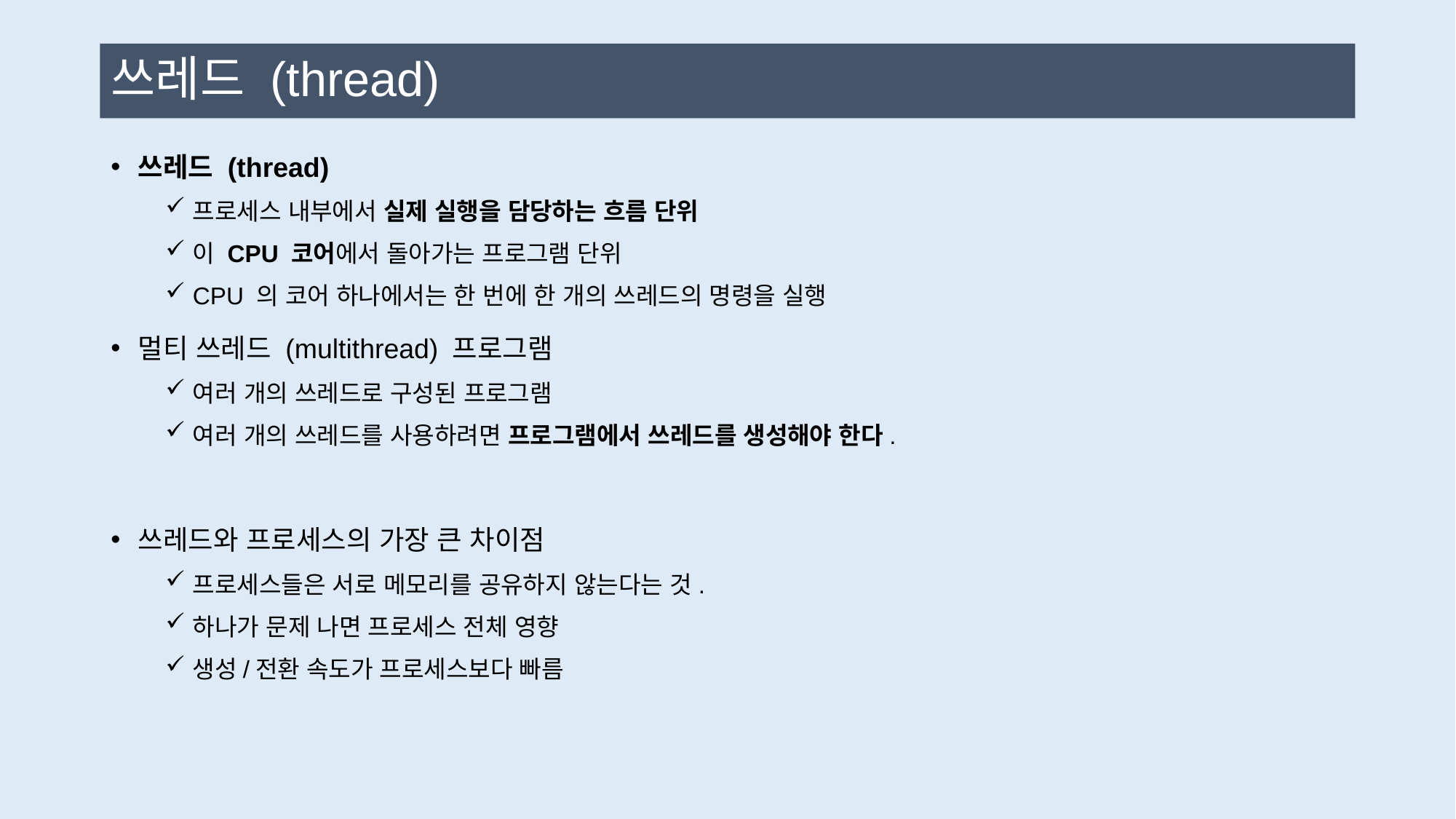

# 쓰레드 (thread)
쓰레드 (thread)
프로세스 내부에서 실제 실행을 담당하는 흐름 단위
이 CPU 코어에서 돌아가는 프로그램 단위
CPU 의 코어 하나에서는 한 번에 한 개의 쓰레드의 명령을 실행
멀티 쓰레드 (multithread) 프로그램
여러 개의 쓰레드로 구성된 프로그램
여러 개의 쓰레드를 사용하려면 프로그램에서 쓰레드를 생성해야 한다.

쓰레드와 프로세스의 가장 큰 차이점
프로세스들은 서로 메모리를 공유하지 않는다는 것.
하나가 문제 나면 프로세스 전체 영향
생성/전환 속도가 프로세스보다 빠름